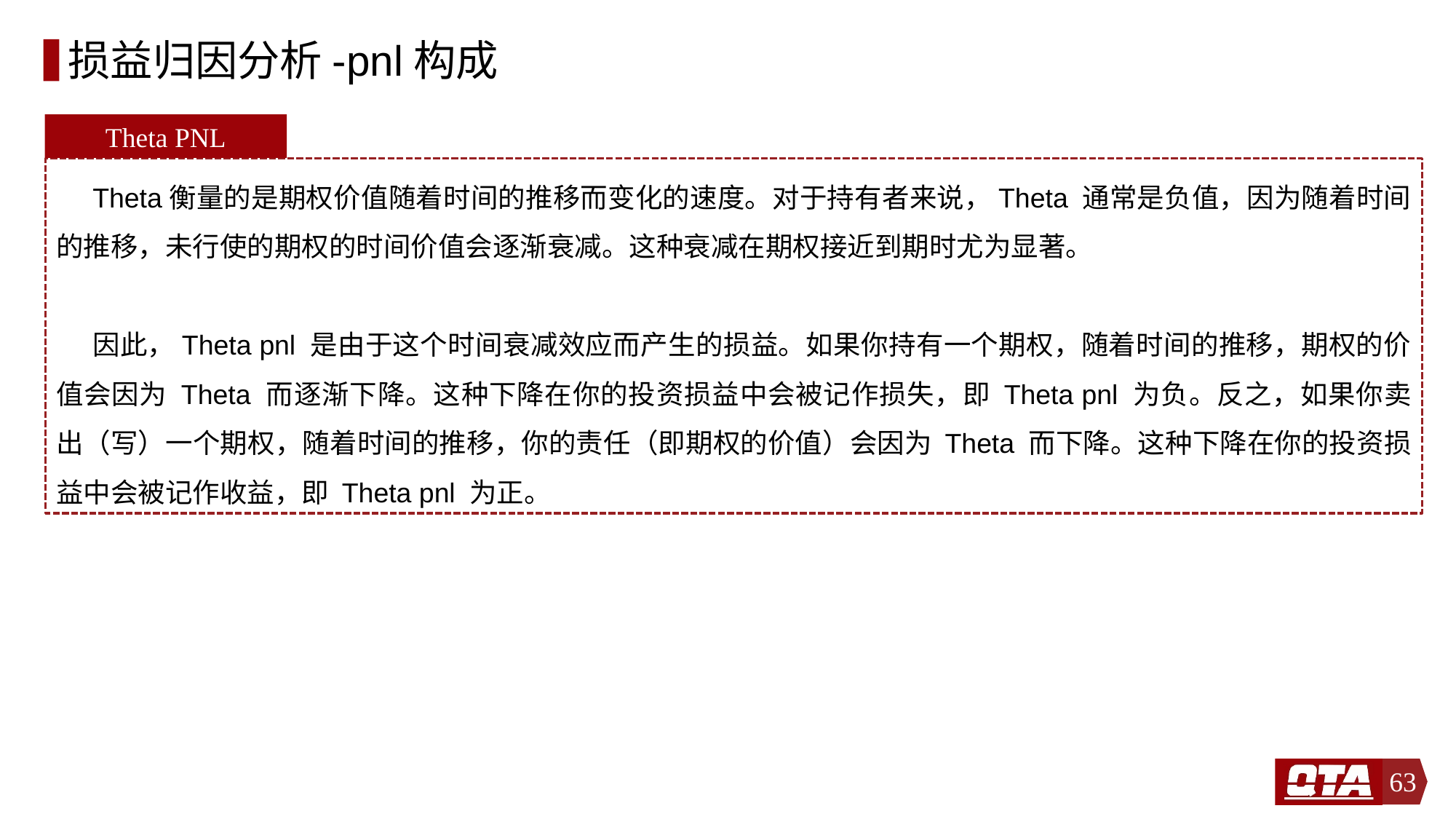

# 损益归因分析-pnl构成
Theta PNL
Theta衡量的是期权价值随着时间的推移而变化的速度。对于持有者来说，Theta 通常是负值，因为随着时间的推移，未行使的期权的时间价值会逐渐衰减。这种衰减在期权接近到期时尤为显著。

因此，Theta pnl 是由于这个时间衰减效应而产生的损益。如果你持有一个期权，随着时间的推移，期权的价值会因为 Theta 而逐渐下降。这种下降在你的投资损益中会被记作损失，即 Theta pnl 为负。反之，如果你卖出（写）一个期权，随着时间的推移，你的责任（即期权的价值）会因为 Theta 而下降。这种下降在你的投资损益中会被记作收益，即 Theta pnl 为正。
63